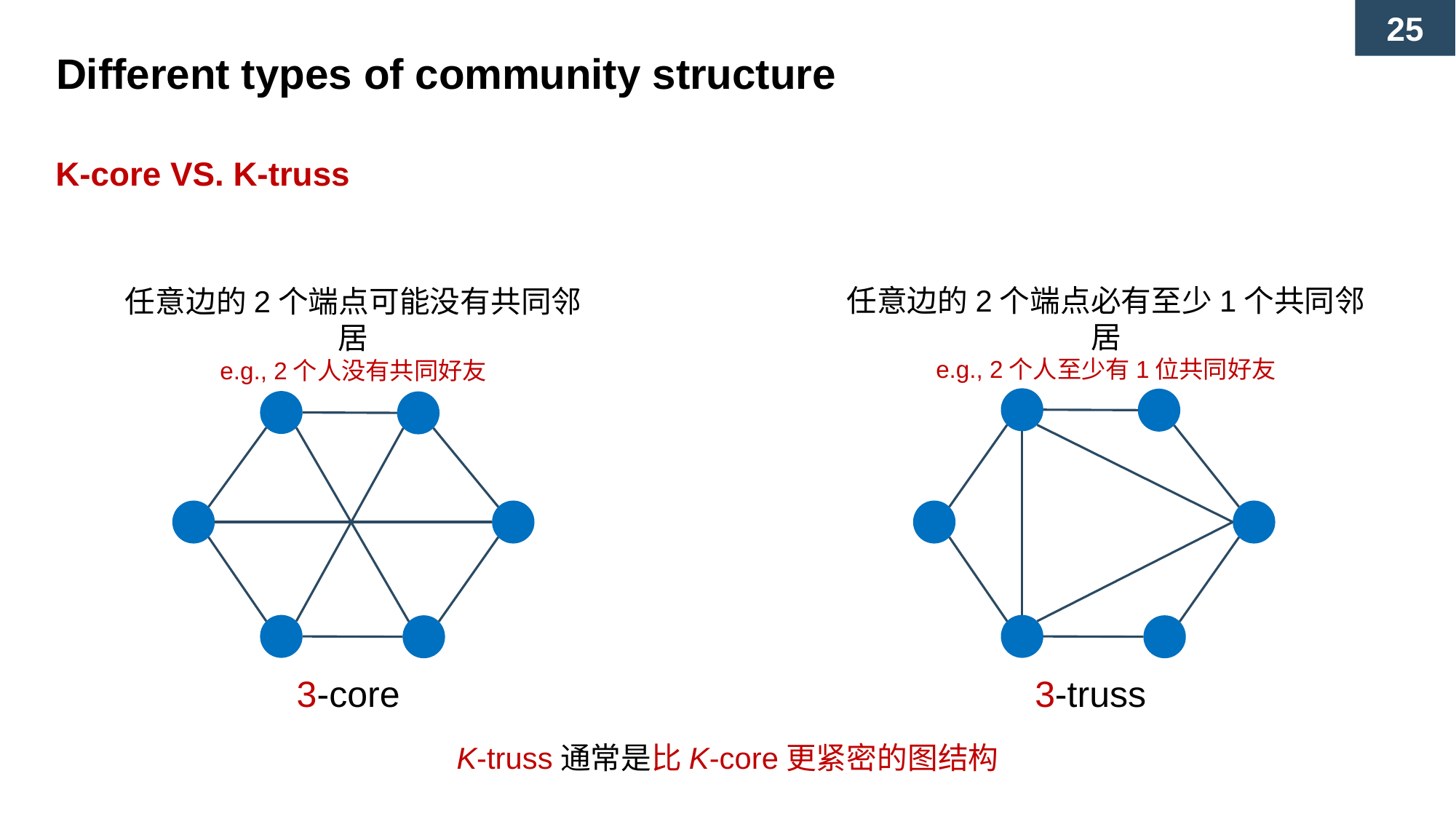

Different types of community structure
K-core VS. K-truss
任意边的2个端点必有至少1个共同邻居
e.g., 2个人至少有1位共同好友
任意边的2个端点可能没有共同邻居
e.g., 2个人没有共同好友

3-core
3-truss
K-truss通常是比K-core更紧密的图结构